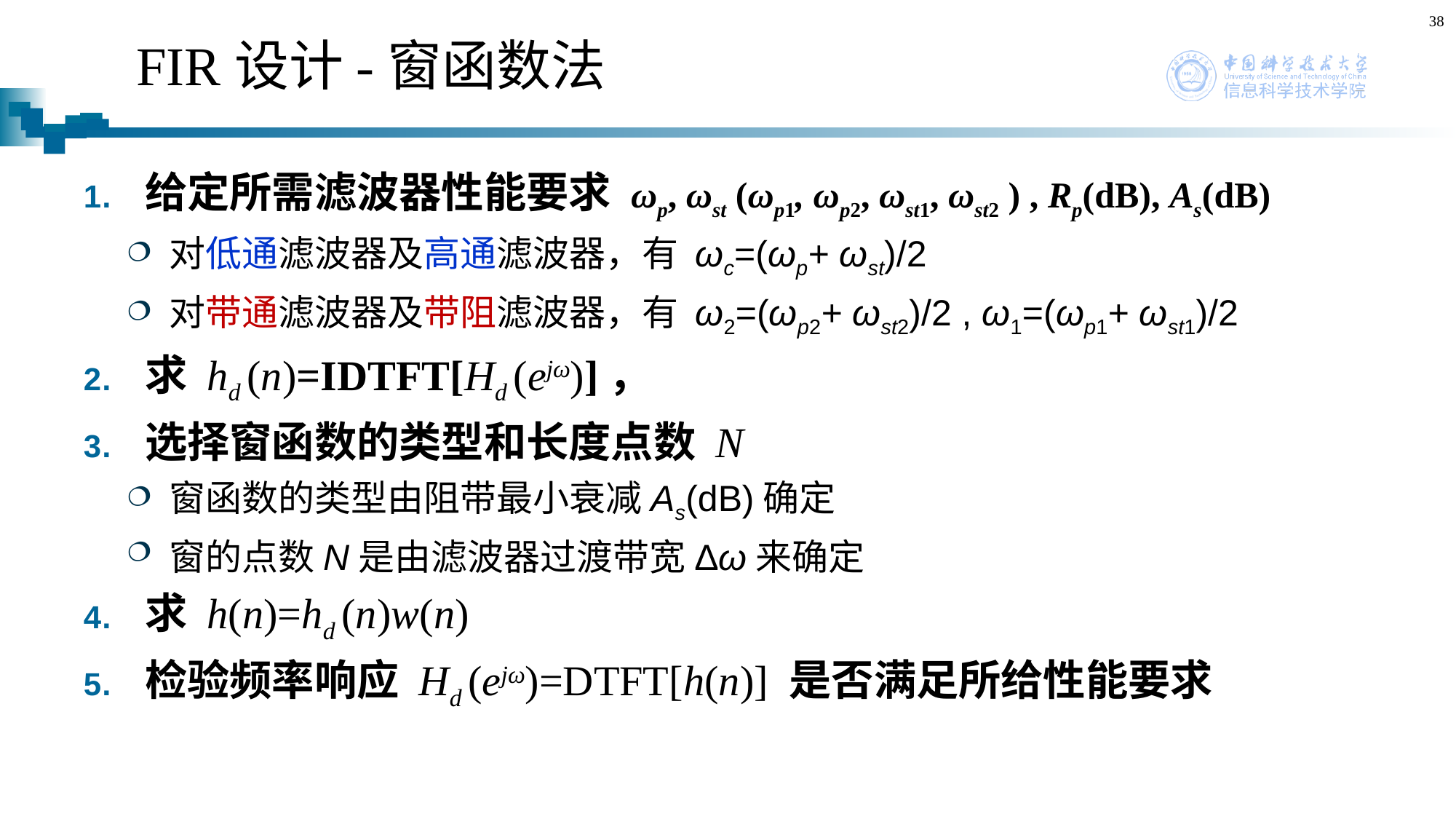

38
# FIR设计-窗函数法
给定所需滤波器性能要求 ωp, ωst (ωp1, ωp2, ωst1, ωst2 ) , Rp(dB), As(dB)
对低通滤波器及高通滤波器，有 ωc=(ωp+ ωst)/2
对带通滤波器及带阻滤波器，有 ω2=(ωp2+ ωst2)/2 , ω1=(ωp1+ ωst1)/2
求 hd (n)=IDTFT[Hd (ejω)]，
选择窗函数的类型和长度点数 N
窗函数的类型由阻带最小衰减As(dB)确定
窗的点数N是由滤波器过渡带宽Δω来确定
求 h(n)=hd (n)w(n)
检验频率响应 Hd (ejω)=DTFT[h(n)] 是否满足所给性能要求